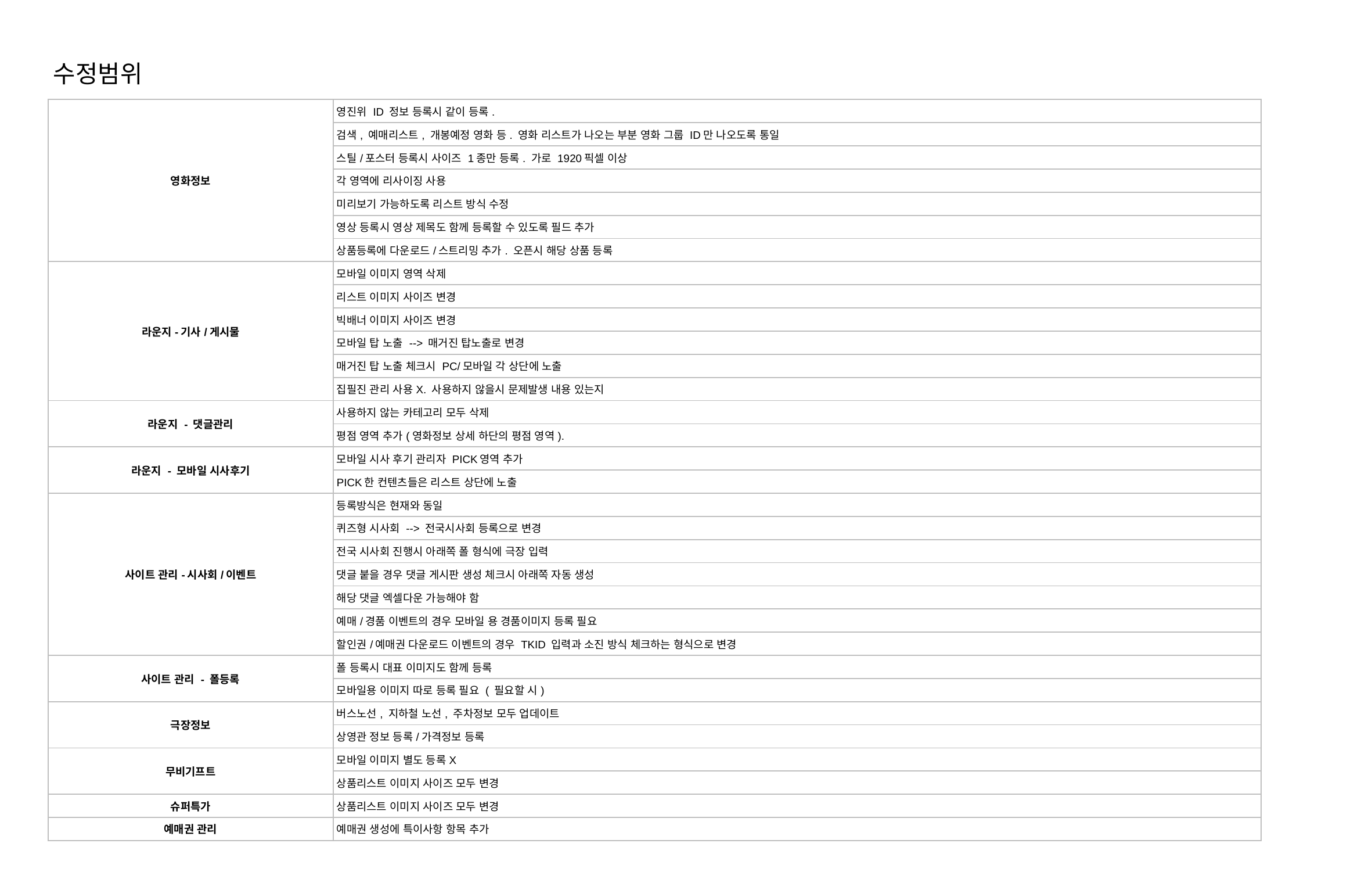

수정범위
| 영화정보 | 영진위 ID 정보 등록시 같이 등록. |
| --- | --- |
|  | 검색, 예매리스트, 개봉예정 영화 등. 영화 리스트가 나오는 부분 영화 그룹 ID만 나오도록 통일 |
|  | 스틸/포스터 등록시 사이즈 1종만 등록. 가로 1920픽셀 이상 |
|  | 각 영역에 리사이징 사용 |
|  | 미리보기 가능하도록 리스트 방식 수정 |
|  | 영상 등록시 영상 제목도 함께 등록할 수 있도록 필드 추가 |
|  | 상품등록에 다운로드/스트리밍 추가. 오픈시 해당 상품 등록 |
| 라운지-기사/게시물 | 모바일 이미지 영역 삭제 |
|  | 리스트 이미지 사이즈 변경 |
|  | 빅배너 이미지 사이즈 변경 |
|  | 모바일 탑 노출 --> 매거진 탑노출로 변경 |
|  | 매거진 탑 노출 체크시 PC/모바일 각 상단에 노출 |
|  | 집필진 관리 사용X. 사용하지 않을시 문제발생 내용 있는지 |
| 라운지 - 댓글관리 | 사용하지 않는 카테고리 모두 삭제 |
|  | 평점 영역 추가(영화정보 상세 하단의 평점 영역). |
| 라운지 - 모바일 시사후기 | 모바일 시사 후기 관리자 PICK영역 추가 |
|  | PICK한 컨텐츠들은 리스트 상단에 노출 |
| 사이트 관리-시사회/이벤트 | 등록방식은 현재와 동일 |
|  | 퀴즈형 시사회 --> 전국시사회 등록으로 변경 |
|  | 전국 시사회 진행시 아래쪽 폴 형식에 극장 입력 |
|  | 댓글 붙을 경우 댓글 게시판 생성 체크시 아래쪽 자동 생성 |
|  | 해당 댓글 엑셀다운 가능해야 함 |
|  | 예매/경품 이벤트의 경우 모바일 용 경품이미지 등록 필요 |
|  | 할인권/예매권 다운로드 이벤트의 경우 TKID 입력과 소진 방식 체크하는 형식으로 변경 |
| 사이트 관리 - 폴등록 | 폴 등록시 대표 이미지도 함께 등록 |
|  | 모바일용 이미지 따로 등록 필요 ( 필요할 시) |
| 극장정보 | 버스노선, 지하철 노선, 주차정보 모두 업데이트 |
|  | 상영관 정보 등록/가격정보 등록 |
| 무비기프트 | 모바일 이미지 별도 등록X |
|  | 상품리스트 이미지 사이즈 모두 변경 |
| 슈퍼특가 | 상품리스트 이미지 사이즈 모두 변경 |
| 예매권 관리 | 예매권 생성에 특이사항 항목 추가 |